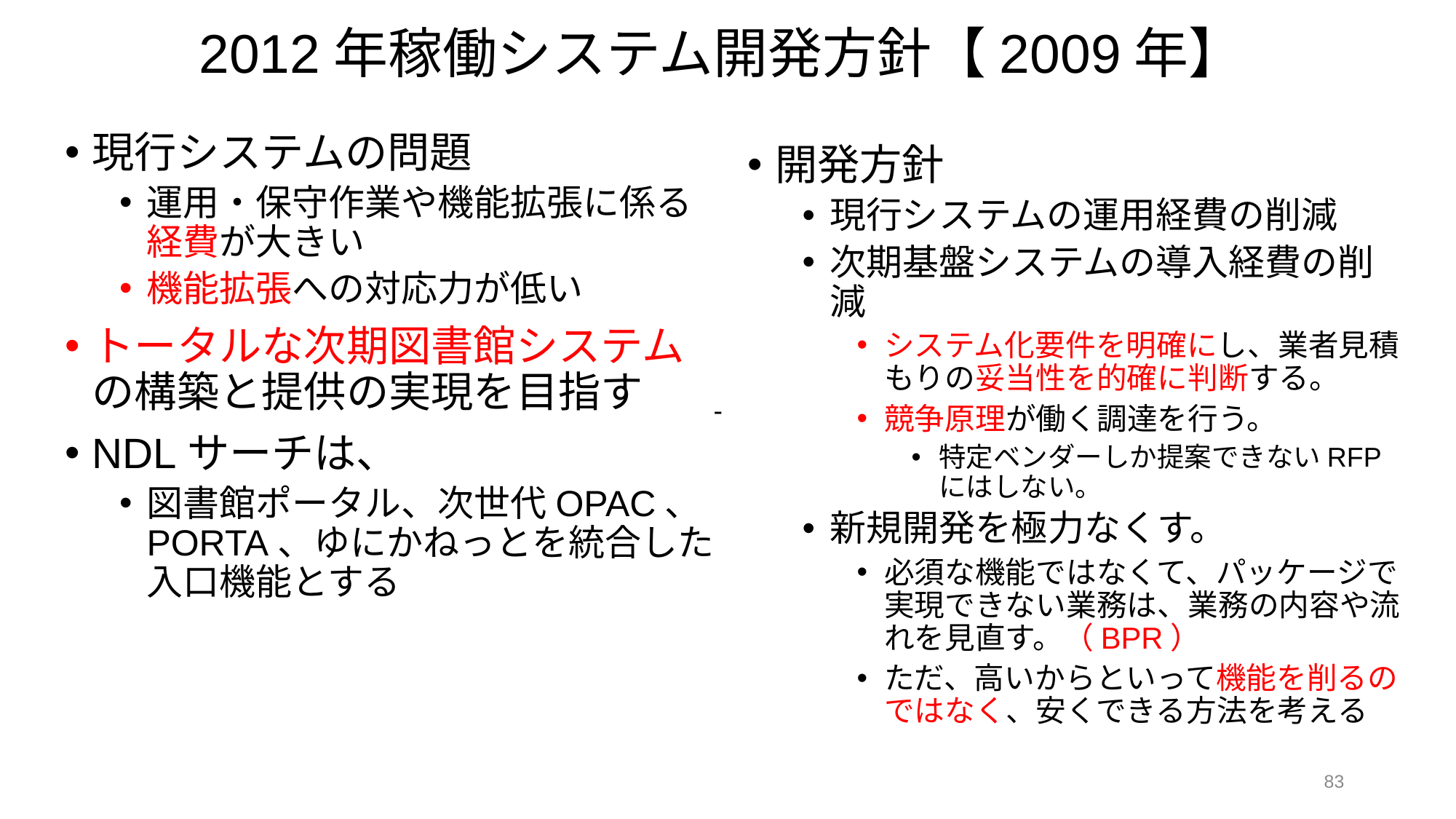

# 2012年稼働システム開発方針【2009年】
現行システムの問題
運用・保守作業や機能拡張に係る経費が大きい
機能拡張への対応力が低い
トータルな次期図書館システムの構築と提供の実現を目指す
NDLサーチは、
図書館ポータル、次世代OPAC、PORTA、ゆにかねっとを統合した入口機能とする

開発方針
現行システムの運用経費の削減
次期基盤システムの導入経費の削減
システム化要件を明確にし、業者見積もりの妥当性を的確に判断する。
競争原理が働く調達を行う。
特定ベンダーしか提案できないRFPにはしない。
新規開発を極力なくす。
必須な機能ではなくて、パッケージで実現できない業務は、業務の内容や流れを見直す。（BPR）
ただ、高いからといって機能を削るのではなく、安くできる方法を考える

‐

83